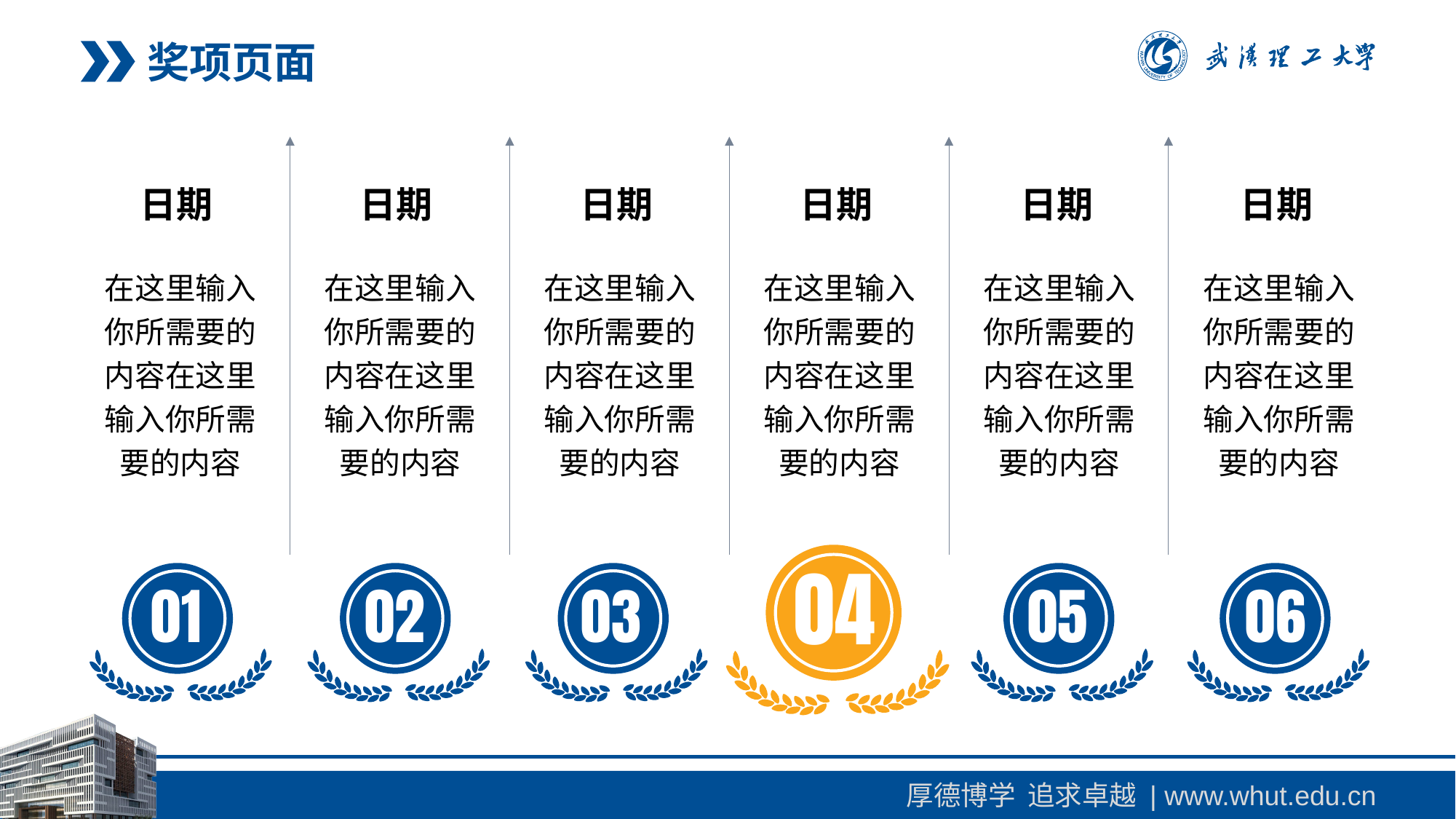

奖项页面
日期
日期
日期
日期
日期
日期
在这里输入你所需要的内容在这里输入你所需要的内容
在这里输入你所需要的内容在这里输入你所需要的内容
在这里输入你所需要的内容在这里输入你所需要的内容
在这里输入你所需要的内容在这里输入你所需要的内容
在这里输入你所需要的内容在这里输入你所需要的内容
在这里输入你所需要的内容在这里输入你所需要的内容
04
01
02
03
05
06